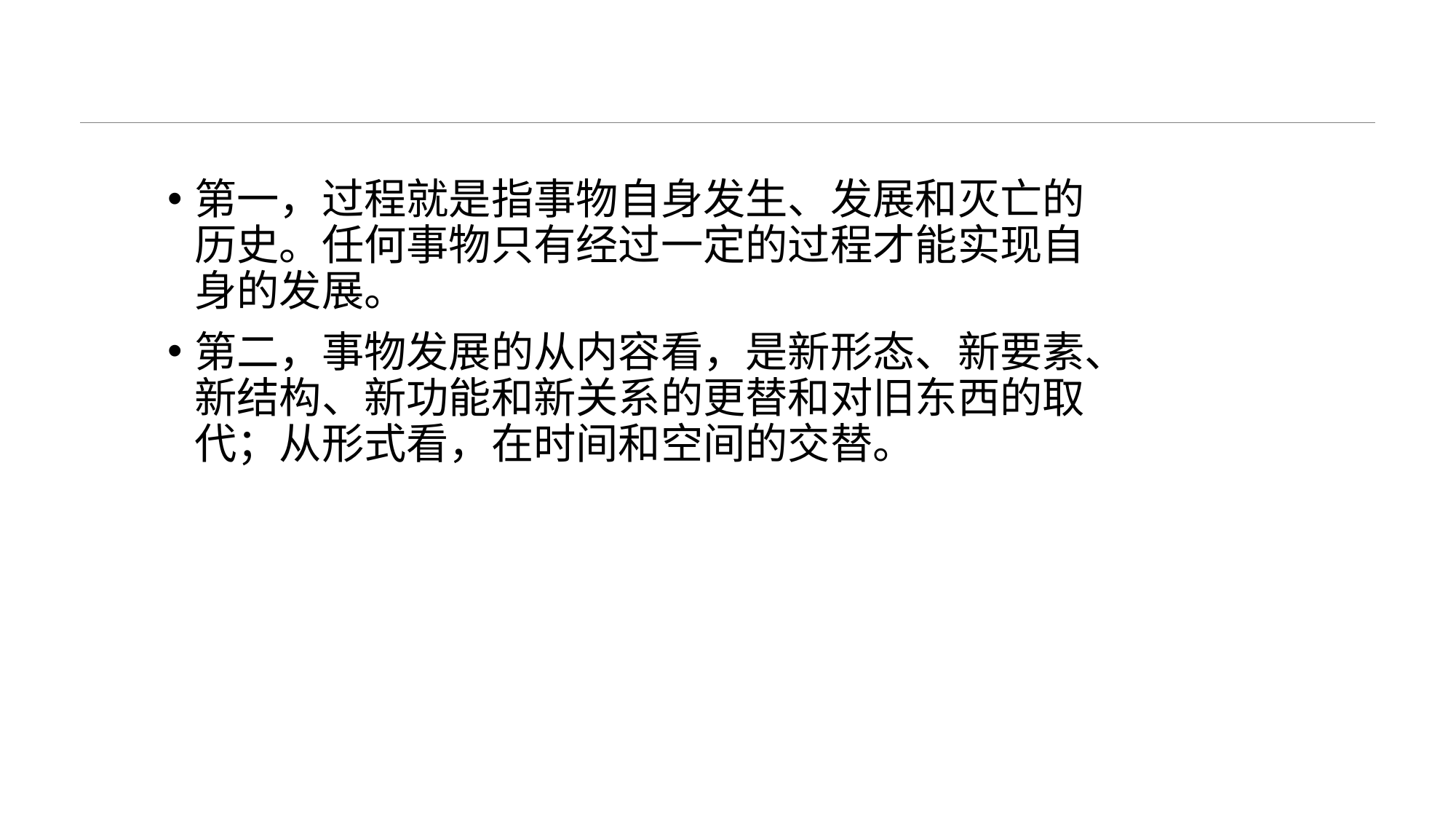

#
第一，过程就是指事物自身发生、发展和灭亡的历史。任何事物只有经过一定的过程才能实现自身的发展。
第二，事物发展的从内容看，是新形态、新要素、新结构、新功能和新关系的更替和对旧东西的取代；从形式看，在时间和空间的交替。